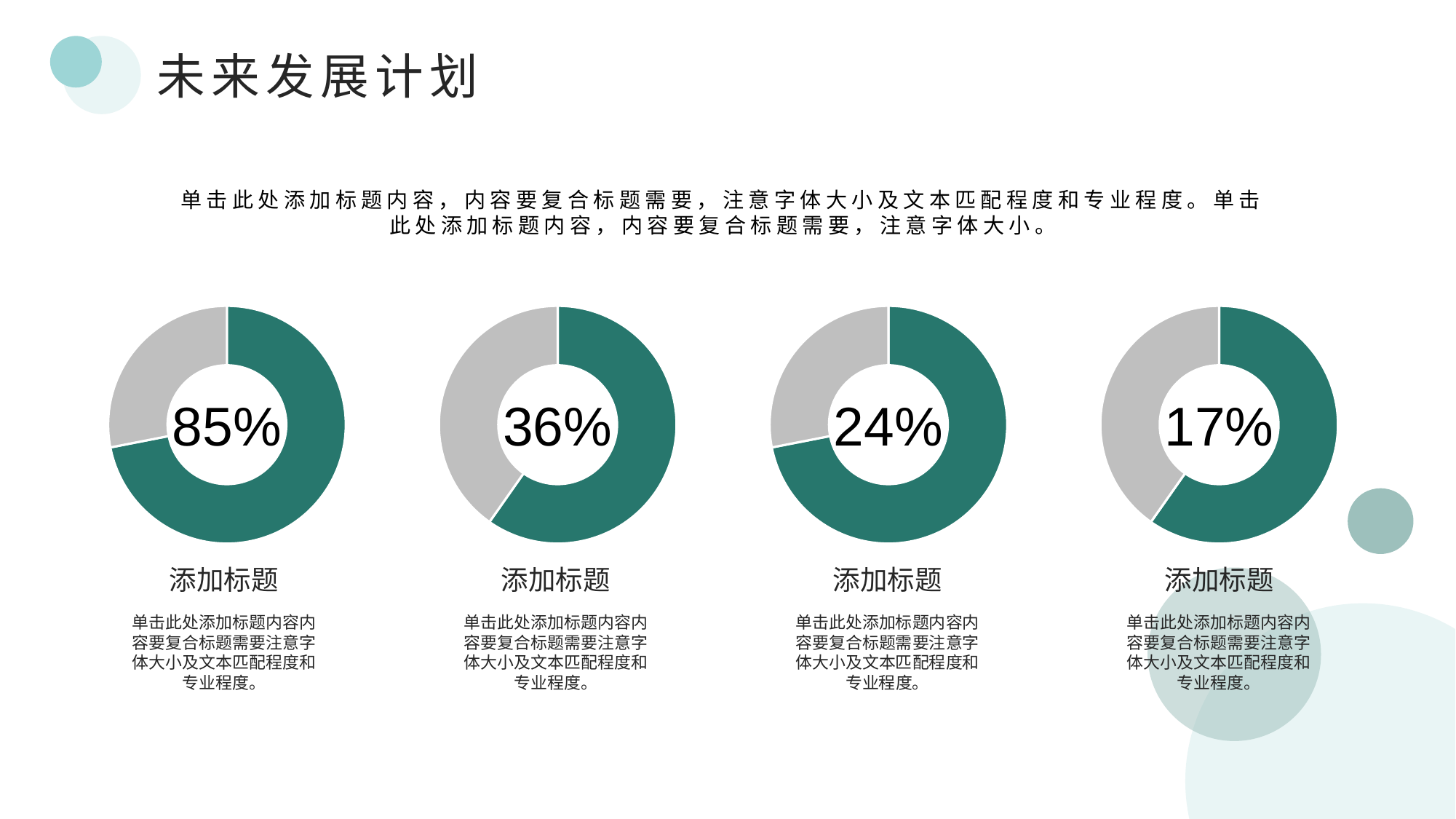

未来发展计划
单击此处添加标题内容，内容要复合标题需要，注意字体大小及文本匹配程度和专业程度。单击此处添加标题内容，内容要复合标题需要，注意字体大小。

### Chart

| Category | 销售额 |
|---|---|
| 第一季度 | 8.2 |
| 第二季度 | 3.2 |
85%

### Chart

| Category | 销售额 |
|---|---|
| 第一季度 | 9.2 |
| 第二季度 | 6.2 |
36%

### Chart

| Category | 销售额 |
|---|---|
| 第一季度 | 8.2 |
| 第二季度 | 3.2 |
24%

### Chart

| Category | 销售额 |
|---|---|
| 第一季度 | 9.2 |
| 第二季度 | 6.2 |
17%

添加标题
单击此处添加标题内容内容要复合标题需要注意字体大小及文本匹配程度和专业程度。
添加标题
单击此处添加标题内容内容要复合标题需要注意字体大小及文本匹配程度和专业程度。
添加标题
单击此处添加标题内容内容要复合标题需要注意字体大小及文本匹配程度和专业程度。
添加标题
单击此处添加标题内容内容要复合标题需要注意字体大小及文本匹配程度和专业程度。